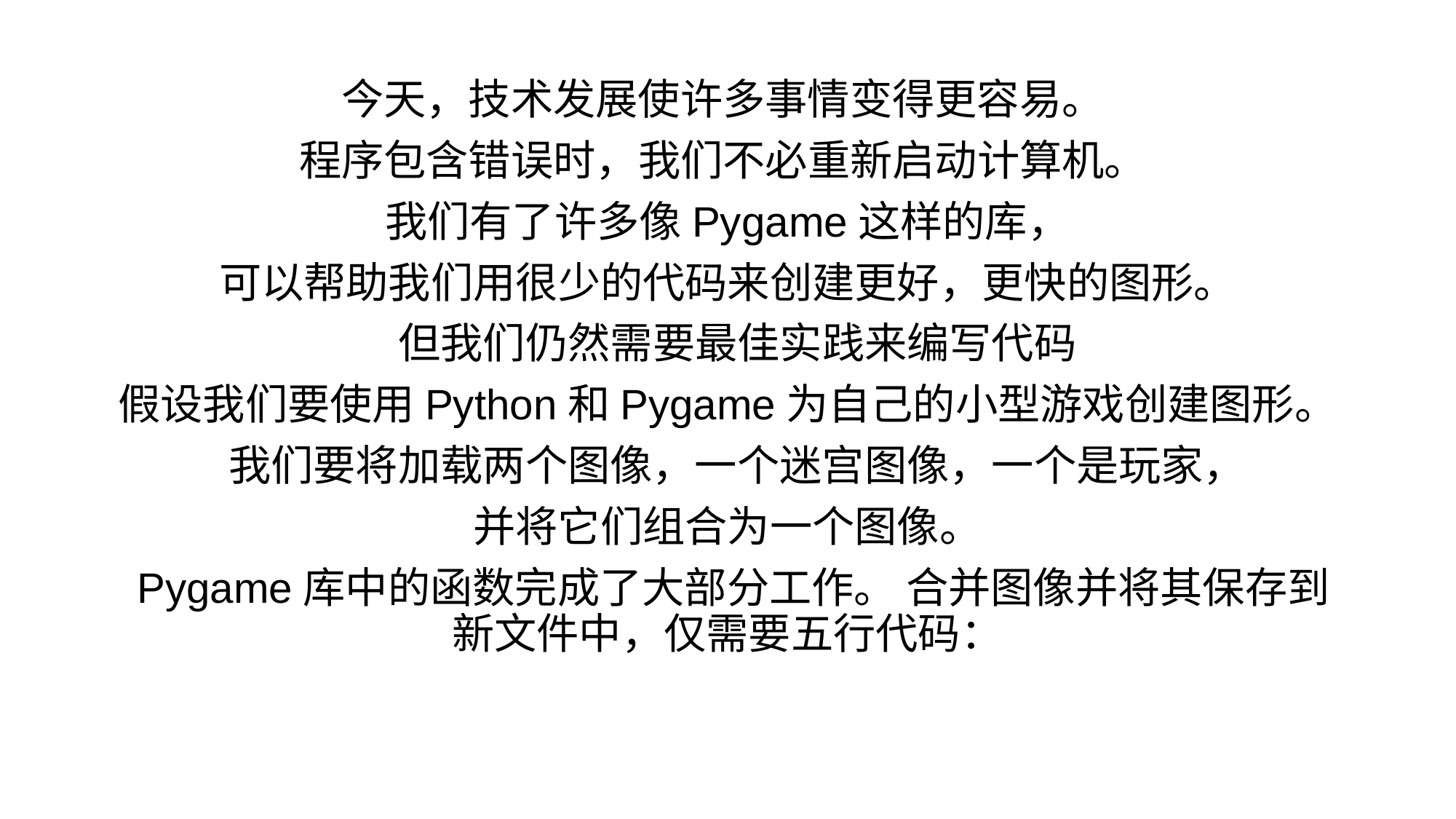

今天，技术发展使许多事情变得更容易。
程序包含错误时，我们不必重新启动计算机。
我们有了许多像Pygame这样的库，
可以帮助我们用很少的代码来创建更好，更快的图形。
 但我们仍然需要最佳实践来编写代码
假设我们要使用Python和Pygame为自己的小型游戏创建图形。
 我们要将加载两个图像，一个迷宫图像，一个是玩家，
并将它们组合为一个图像。
 Pygame库中的函数完成了大部分工作。 合并图像并将其保存到新文件中，仅需要五行代码：